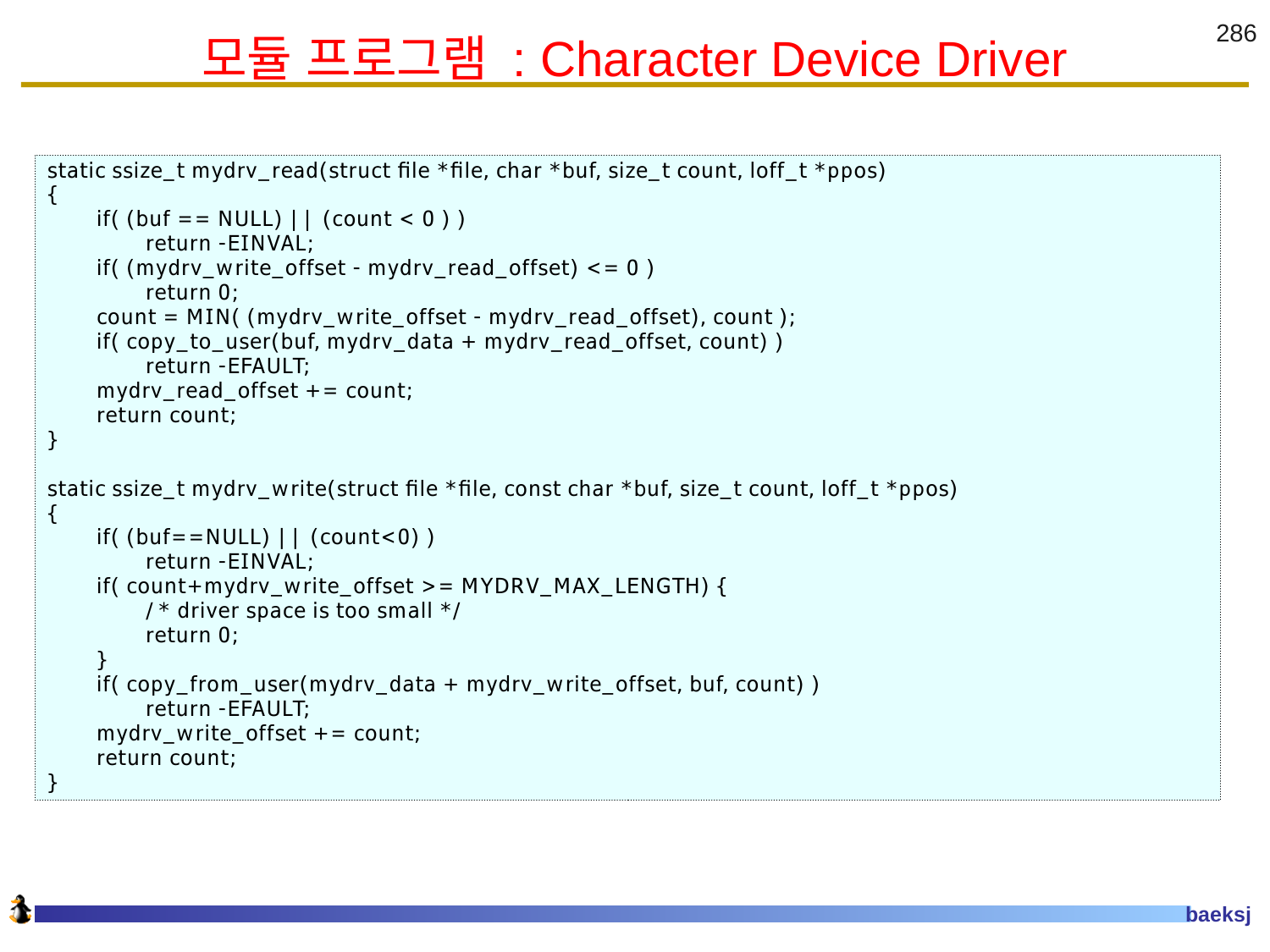

모듈 프로그램 : Character Device Driver
286

static ssize_t mydrv_read(struct file *file, char *buf, size_t count, loff_t *ppos)
{
        if( (buf == NULL) || (count < 0 ) )
                return -EINVAL;
        if( (mydrv_write_offset - mydrv_read_offset) <= 0 )
                return 0;
        count = MIN( (mydrv_write_offset - mydrv_read_offset), count );
        if( copy_to_user(buf, mydrv_data + mydrv_read_offset, count) )
                return -EFAULT;
        mydrv_read_offset += count;
        return count;
}

static ssize_t mydrv_write(struct file *file, const char *buf, size_t count, loff_t *ppos)
{
        if( (buf==NULL) || (count<0) )
                return -EINVAL;
        if( count+mydrv_write_offset >= MYDRV_MAX_LENGTH) {
                /* driver space is too small */
                return 0;
        }
        if( copy_from_user(mydrv_data + mydrv_write_offset, buf, count) )
                return -EFAULT;
        mydrv_write_offset += count;
        return count;
}